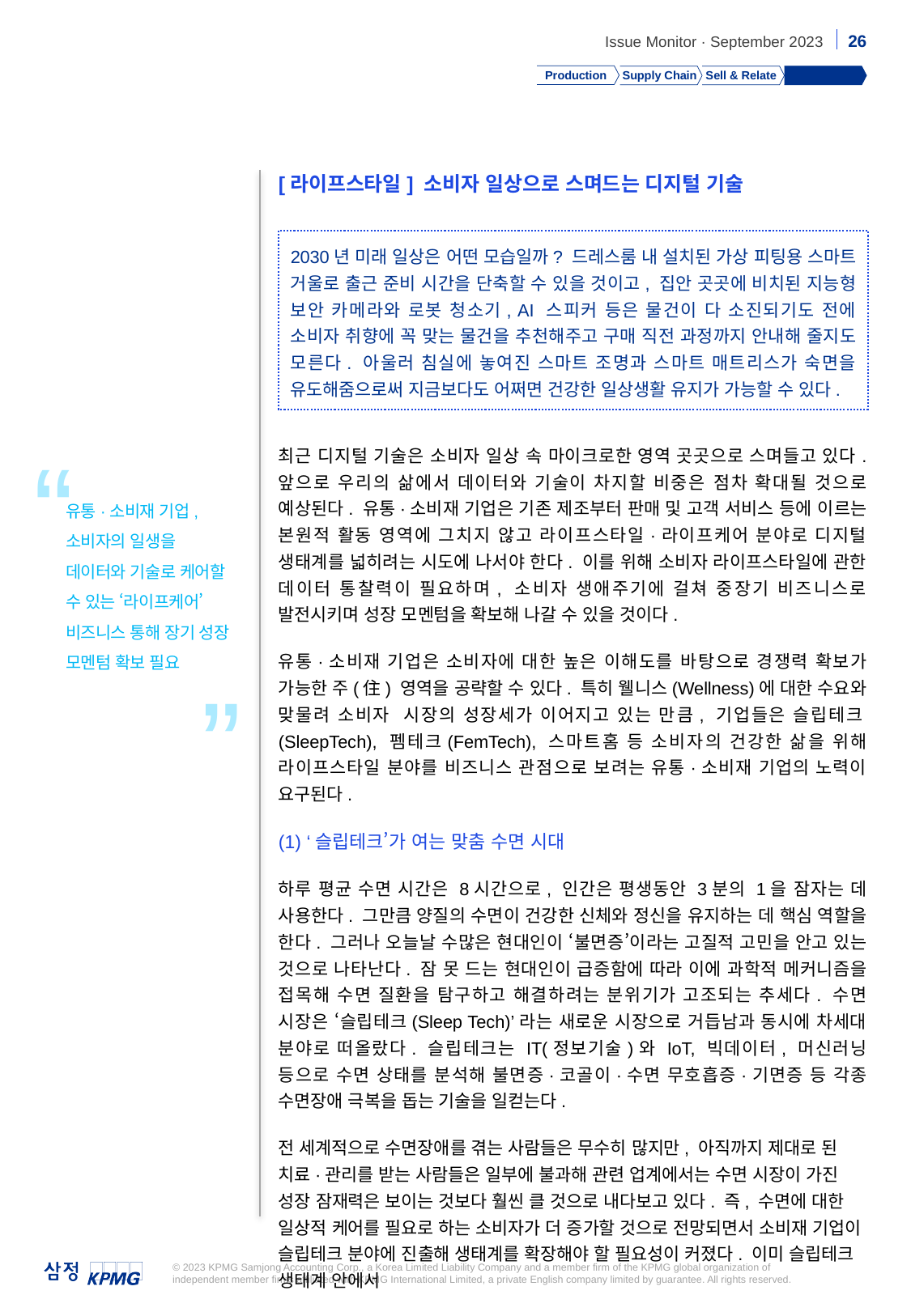

Production

Supply Chain
Sell & Relate
Lifestyle
[라이프스타일] 소비자 일상으로 스며드는 디지털 기술

최근 디지털 기술은 소비자 일상 속 마이크로한 영역 곳곳으로 스며들고 있다. 앞으로 우리의 삶에서 데이터와 기술이 차지할 비중은 점차 확대될 것으로 예상된다. 유통·소비재 기업은 기존 제조부터 판매 및 고객 서비스 등에 이르는 본원적 활동 영역에 그치지 않고 라이프스타일·라이프케어 분야로 디지털 생태계를 넓히려는 시도에 나서야 한다. 이를 위해 소비자 라이프스타일에 관한 데이터 통찰력이 필요하며, 소비자 생애주기에 걸쳐 중장기 비즈니스로 발전시키며 성장 모멘텀을 확보해 나갈 수 있을 것이다.
유통·소비재 기업은 소비자에 대한 높은 이해도를 바탕으로 경쟁력 확보가 가능한 주(住) 영역을 공략할 수 있다. 특히 웰니스(Wellness)에 대한 수요와 맞물려 소비자  시장의 성장세가 이어지고 있는 만큼, 기업들은 슬립테크(SleepTech), 펨테크(FemTech), 스마트홈 등 소비자의 건강한 삶을 위해 라이프스타일 분야를 비즈니스 관점으로 보려는 유통·소비재 기업의 노력이 요구된다.
(1) ‘슬립테크’가 여는 맞춤 수면 시대
하루 평균 수면 시간은 8시간으로, 인간은 평생동안 3분의 1을 잠자는 데 사용한다. 그만큼 양질의 수면이 건강한 신체와 정신을 유지하는 데 핵심 역할을 한다. 그러나 오늘날 수많은 현대인이 ‘불면증’이라는 고질적 고민을 안고 있는 것으로 나타난다. 잠 못 드는 현대인이 급증함에 따라 이에 과학적 메커니즘을 접목해 수면 질환을 탐구하고 해결하려는 분위기가 고조되는 추세다. 수면 시장은 ‘슬립테크(Sleep Tech)’라는 새로운 시장으로 거듭남과 동시에 차세대 분야로 떠올랐다. 슬립테크는 IT(정보기술)와 IoT, 빅데이터, 머신러닝 등으로 수면 상태를 분석해 불면증·코골이·수면 무호흡증·기면증 등 각종 수면장애 극복을 돕는 기술을 일컫는다.
전 세계적으로 수면장애를 겪는 사람들은 무수히 많지만, 아직까지 제대로 된 치료·관리를 받는 사람들은 일부에 불과해 관련 업계에서는 수면 시장이 가진 성장 잠재력은 보이는 것보다 훨씬 클 것으로 내다보고 있다. 즉, 수면에 대한 일상적 케어를 필요로 하는 소비자가 더 증가할 것으로 전망되면서 소비재 기업이 슬립테크 분야에 진출해 생태계를 확장해야 할 필요성이 커졌다. 이미 슬립테크 생태계 안에서
2030년 미래 일상은 어떤 모습일까? 드레스룸 내 설치된 가상 피팅용 스마트 거울로 출근 준비 시간을 단축할 수 있을 것이고, 집안 곳곳에 비치된 지능형 보안 카메라와 로봇 청소기, AI 스피커 등은 물건이 다 소진되기도 전에 소비자 취향에 꼭 맞는 물건을 추천해주고 구매 직전 과정까지 안내해 줄지도 모른다. 아울러 침실에 놓여진 스마트 조명과 스마트 매트리스가 숙면을 유도해줌으로써 지금보다도 어쩌면 건강한 일상생활 유지가 가능할 수 있다.
“
유통·소비재 기업,
소비자의 일생을 데이터와 기술로 케어할 수 있는 ‘라이프케어’ 비즈니스 통해 장기 성장 모멘텀 확보 필요
”